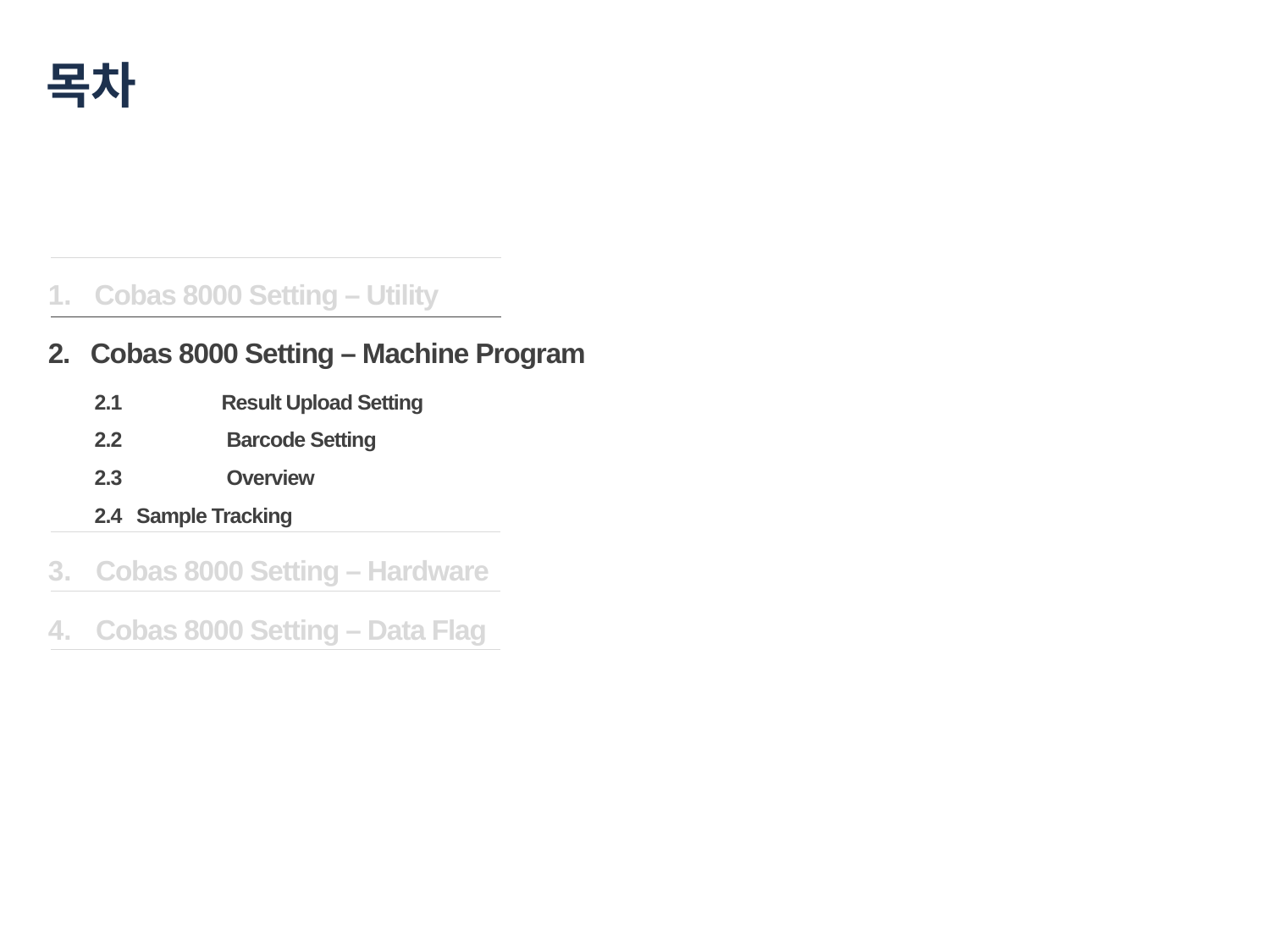

# 목차
Cobas 8000 Setting – Utility
2.   Cobas 8000 Setting – Machine Program
	2.1	Result Upload Setting
	2.2	 Barcode Setting
	2.3	 Overview
	2.4   Sample Tracking
Cobas 8000 Setting – Hardware
Cobas 8000 Setting – Data Flag